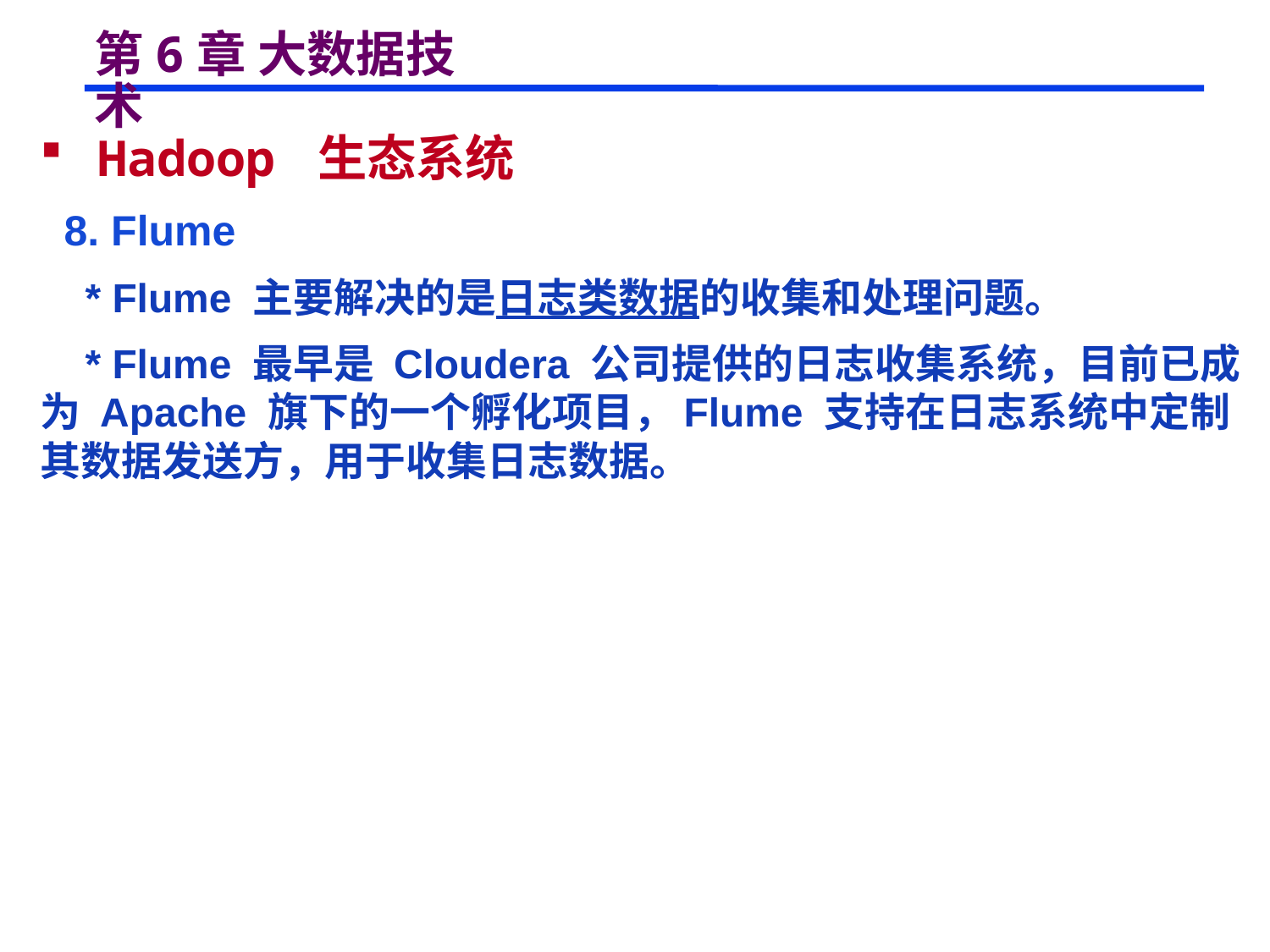

# 第6章 大数据技术
 Hadoop 生态系统
  8. Flume
    * Flume 主要解决的是日志类数据的收集和处理问题。
    * Flume 最早是 Cloudera 公司提供的日志收集系统，目前已成为 Apache 旗下的一个孵化项目，Flume 支持在日志系统中定制其数据发送方，用于收集日志数据。